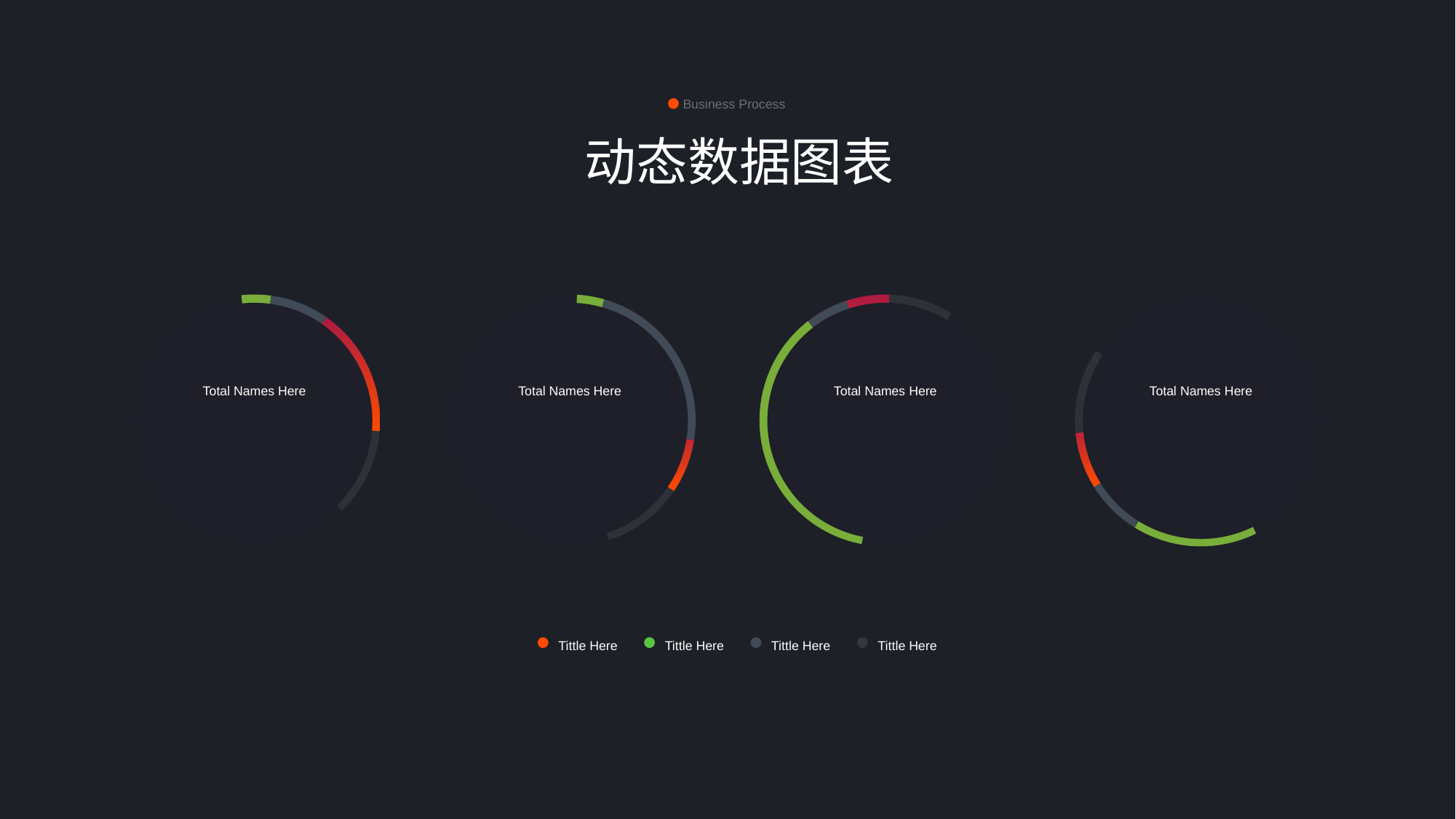

Business Process

动态数据图表

### Chart

| Category | Sales |
|---|---|
| 1st Qtr | 22.0 |
| 2nd Qtr | 15.0 |
| Untitled 2 | 80.0 |
| Untitled 1 | 5.0 |
| 3th Qtr | 10.0 |

### Chart

| Category | Sales |
|---|---|
| 1st Qtr | 10.0 |
| 2nd Qtr | 15.0 |
| Untitled 2 | 80.0 |
| Untitled 1 | 5.0 |
| 3th Qtr | 33.0 |

### Chart

| Category | Sales |
|---|---|
| 1st Qtr | 10.0 |
| 2nd Qtr | 15.0 |
| Untitled 2 | 80.0 |
| Untitled 1 | 66.0 |
| 3th Qtr | 10.0 |

### Chart

| Category | Sales |
|---|---|
| 1st Qtr | 10.0 |
| 2nd Qtr | 15.0 |
| Untitled 2 | 80.0 |
| Untitled 1 | 22.0 |
| 3th Qtr | 10.0 |

Total Names Here
Total Names Here
Total Names Here
Total Names Here
Tittle Here
Tittle Here
Tittle Here
Tittle Here